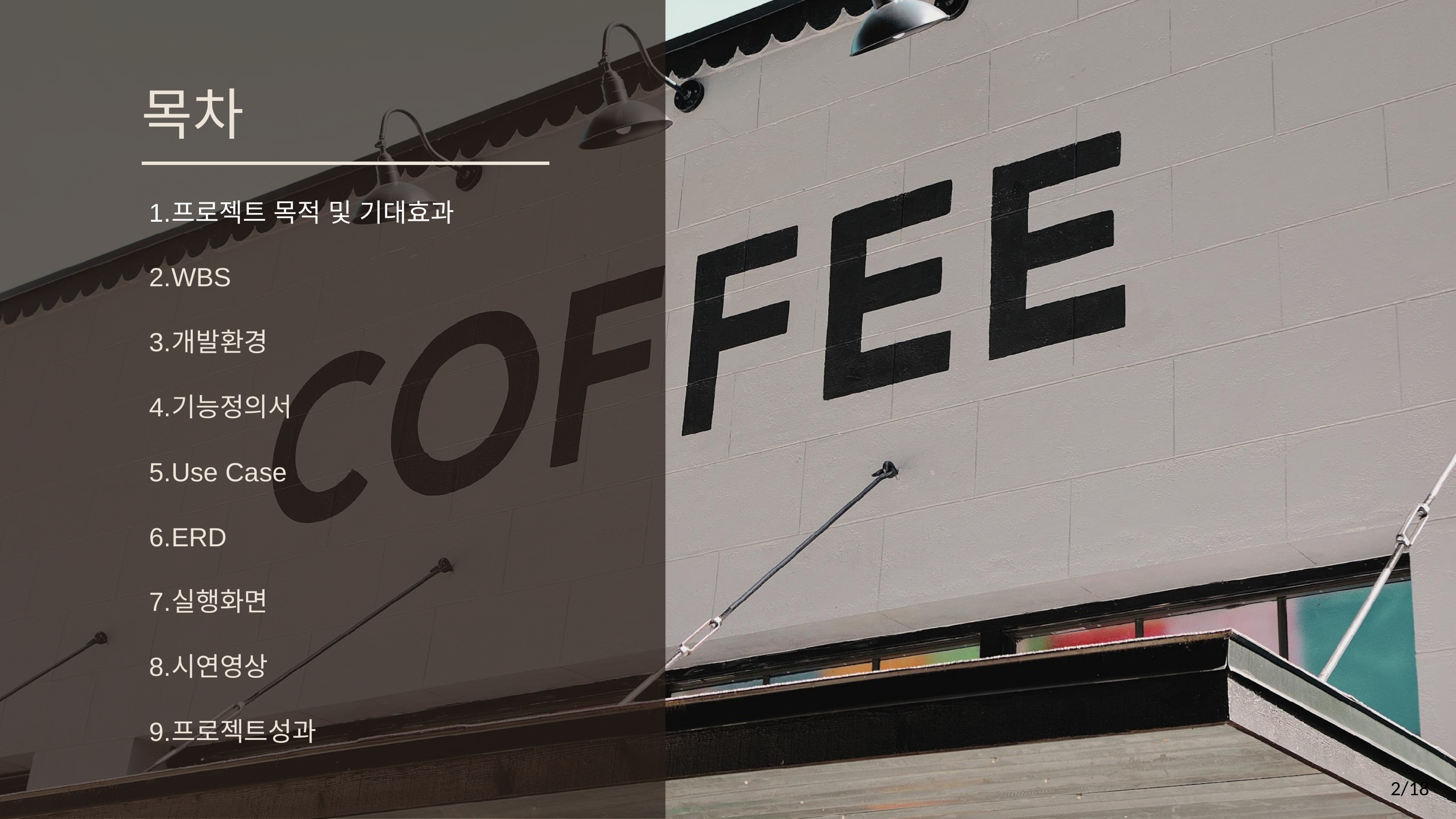

목차
프로젝트 목적 및 기대효과
WBS
개발환경
기능정의서
Use Case
ERD
실행화면
시연영상
프로젝트성과
2/18